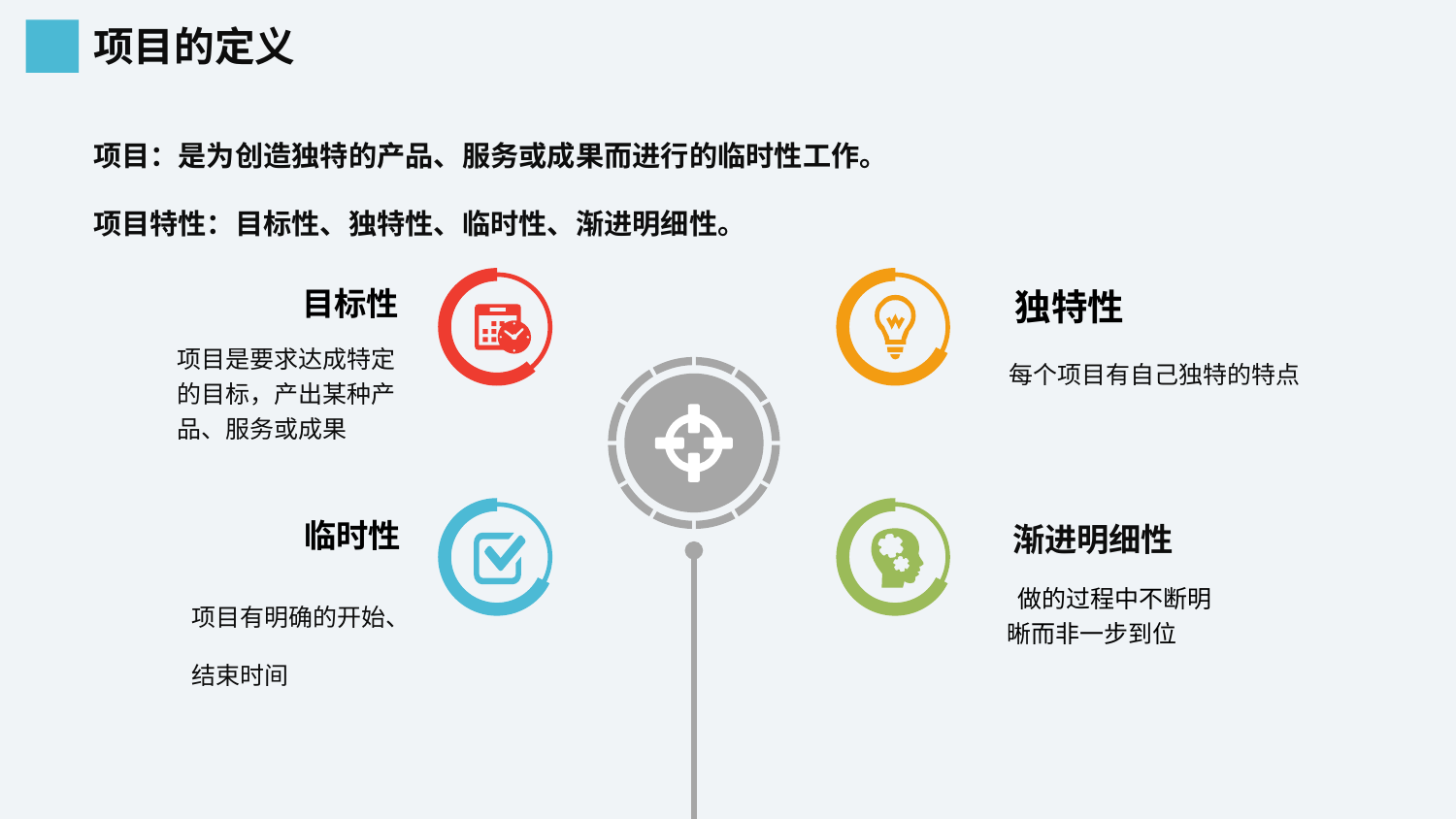

项目的定义

项目：是为创造独特的产品、服务或成果而进行的临时性工作。
项目特性：目标性、独特性、临时性、渐进明细性。

目标性
独特性

项目是要求达成特定的目标，产出某种产品、服务或成果
每个项目有自己独特的特点

临时性

渐进明细性

项目有明确的开始、结束时间
 做的过程中不断明晰而非一步到位